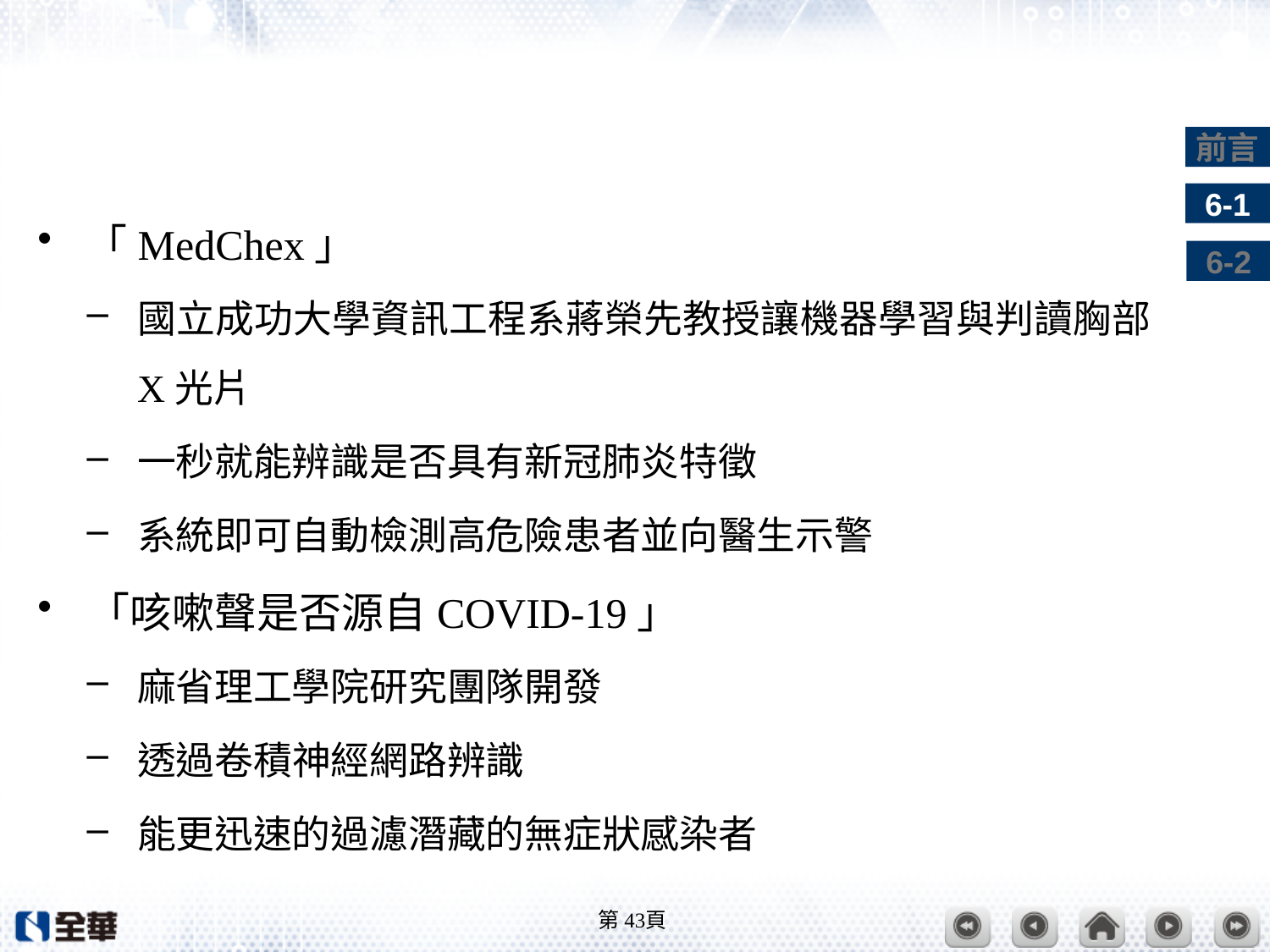

#
「MedChex」
國立成功大學資訊工程系蔣榮先教授讓機器學習與判讀胸部X光片
一秒就能辨識是否具有新冠肺炎特徵
系統即可自動檢測高危險患者並向醫生示警
「咳嗽聲是否源自COVID-19」
麻省理工學院研究團隊開發
透過卷積神經網路辨識
能更迅速的過濾潛藏的無症狀感染者